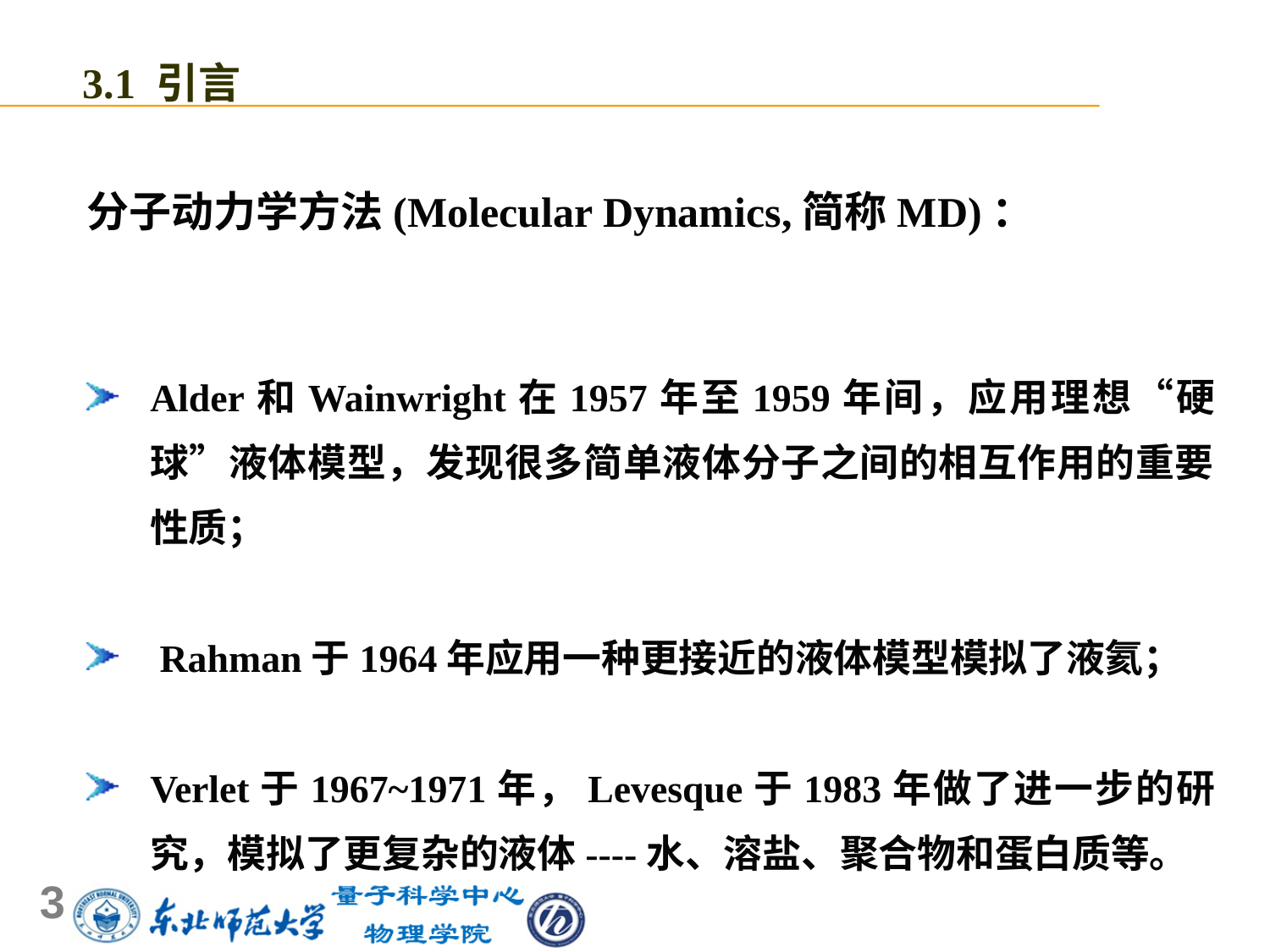

3.1 引言

分子动力学方法(Molecular Dynamics,简称MD)：

Alder和Wainwright在1957年至1959年间，应用理想“硬球”液体模型，发现很多简单液体分子之间的相互作用的重要性质；

 Rahman于1964年应用一种更接近的液体模型模拟了液氦；

Verlet于1967~1971年，Levesque于1983年做了进一步的研究，模拟了更复杂的液体----水、溶盐、聚合物和蛋白质等。
3